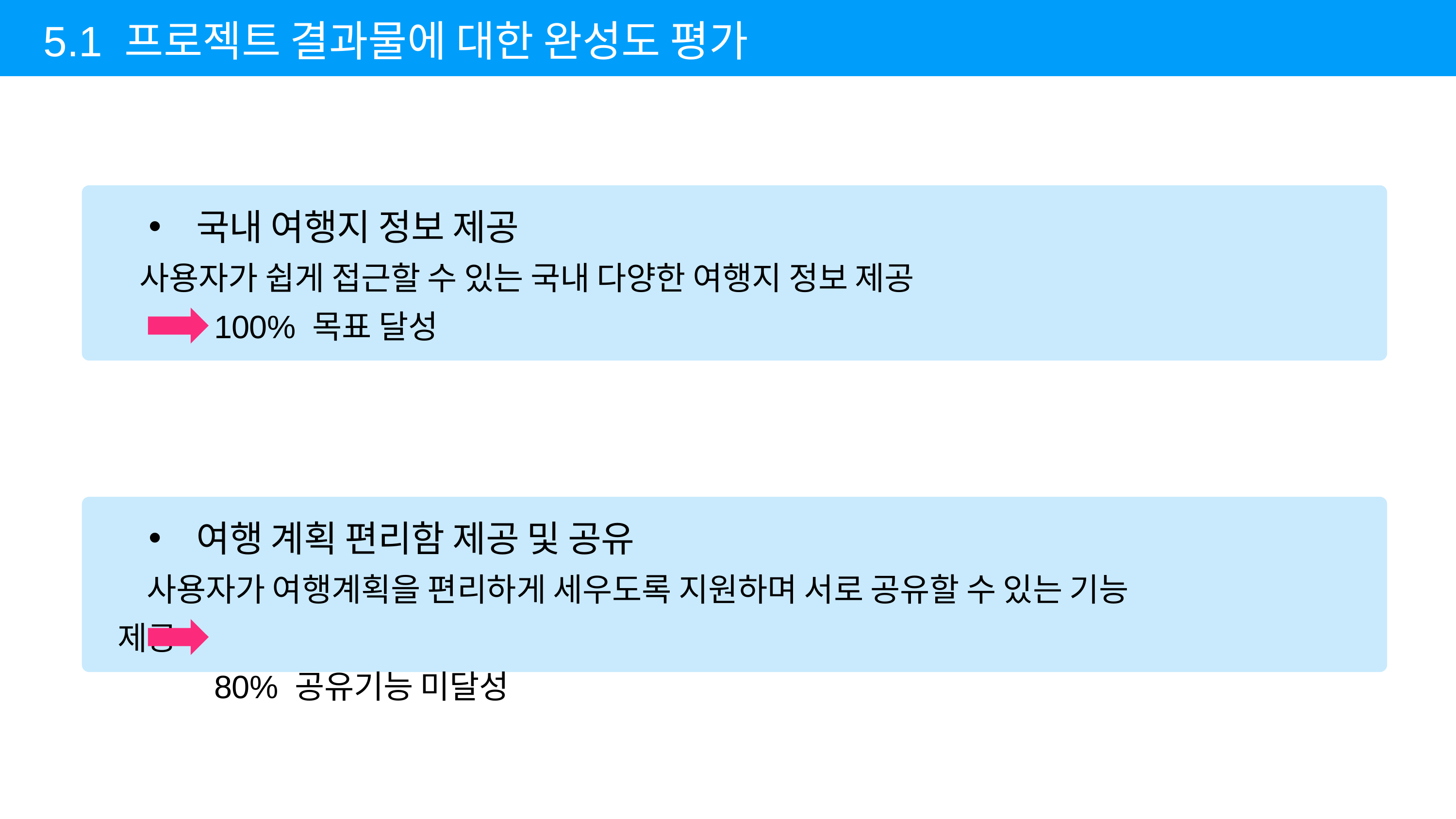

5.1 프로젝트 결과물에 대한 완성도 평가

 국내 여행지 정보 제공
  사용자가 쉽게 접근할 수 있는 국내 다양한 여행지 정보 제공
           100% 목표 달성

 여행 계획 편리함 제공 및 공유
   사용자가 여행계획을 편리하게 세우도록 지원하며 서로 공유할 수 있는 기능 제공
           80% 공유기능 미달성